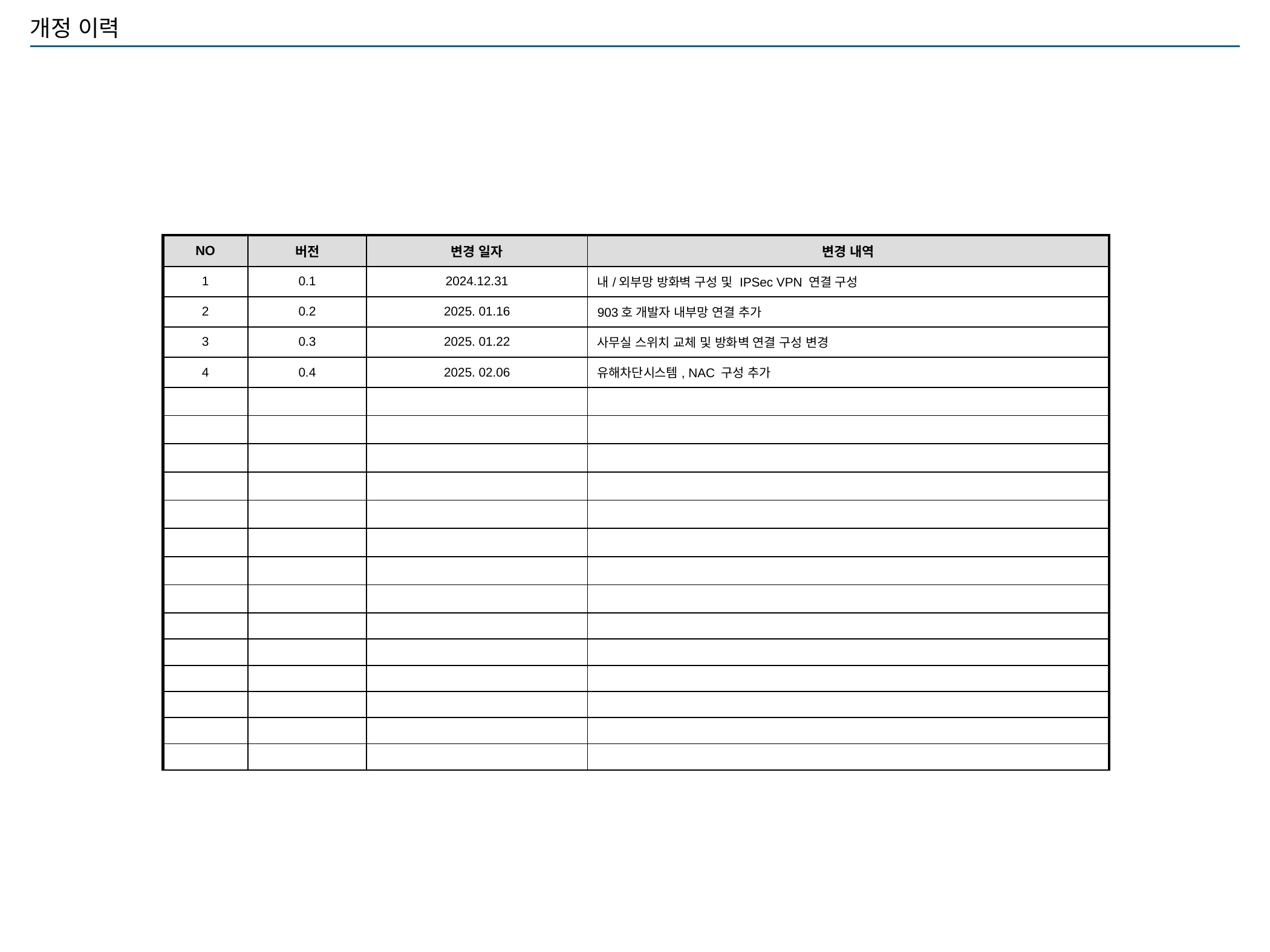

개정 이력
| NO | 버전 | 변경 일자 | 변경 내역 |
| --- | --- | --- | --- |
| 1 | 0.1 | 2024.12.31 | 내/외부망 방화벽 구성 및 IPSec VPN 연결 구성 |
| 2 | 0.2 | 2025. 01.16 | 903호 개발자 내부망 연결 추가 |
| 3 | 0.3 | 2025. 01.22 | 사무실 스위치 교체 및 방화벽 연결 구성 변경 |
| 4 | 0.4 | 2025. 02.06 | 유해차단시스템, NAC 구성 추가 |
|  |  |  |  |
|  |  |  |  |
|  |  |  |  |
|  |  |  |  |
|  |  |  |  |
|  |  |  |  |
|  |  |  |  |
|  |  |  |  |
|  |  |  |  |
|  |  |  |  |
|  |  |  |  |
|  |  |  |  |
|  |  |  |  |
|  |  |  |  |